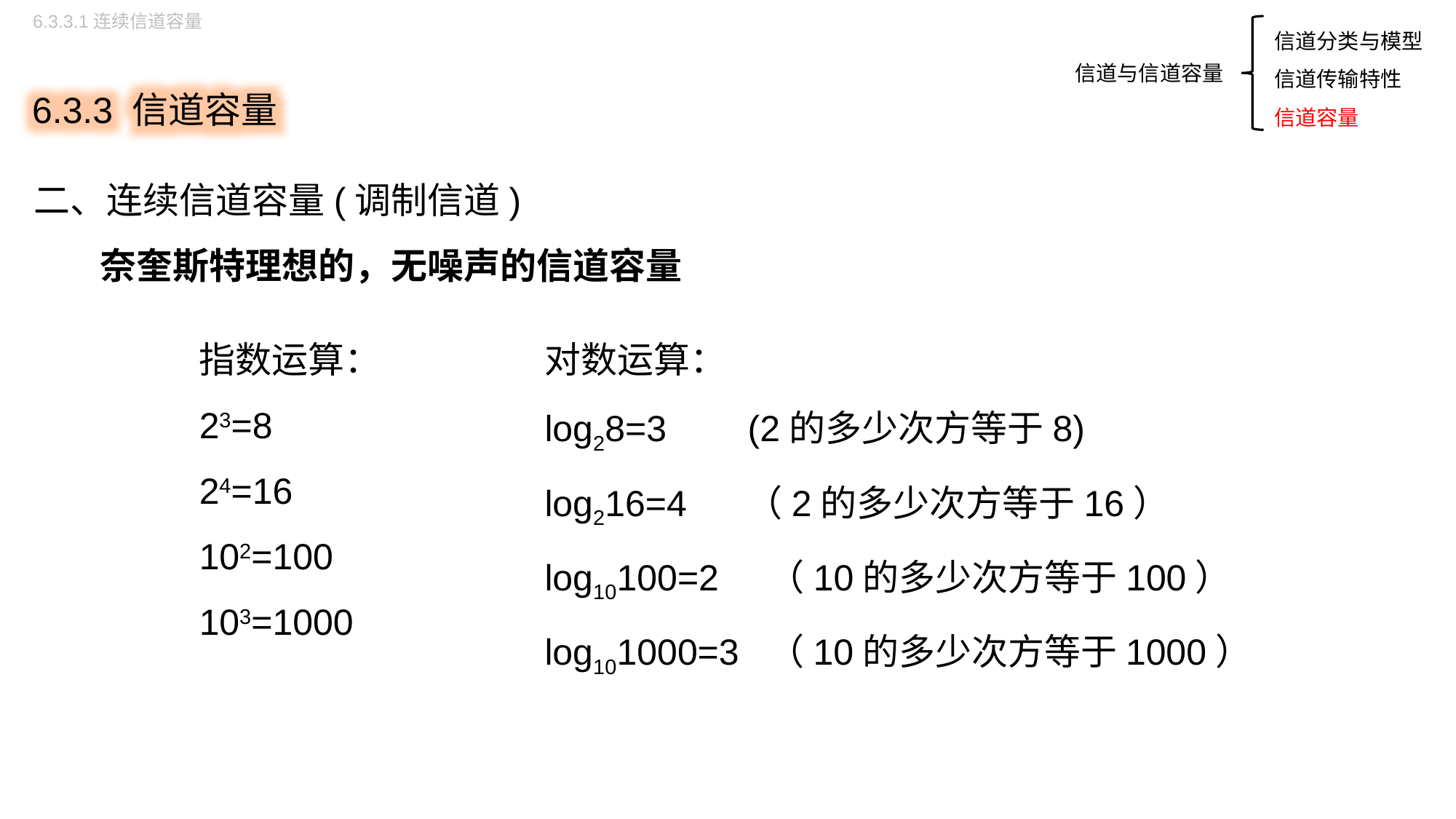

6.3.3.1连续信道容量
信道分类与模型
信道传输特性
信道容量

6.3.3 信道容量
信道与信道容量
二、连续信道容量(调制信道)
       奈奎斯特理想的，无噪声的信道容量
指数运算：
23=8
24=16
102=100
103=1000
对数运算：
log28=3        (2的多少次方等于8)
log216=4     （2的多少次方等于16）
log10100=2    （10的多少次方等于100）
log101000=3  （10的多少次方等于1000）